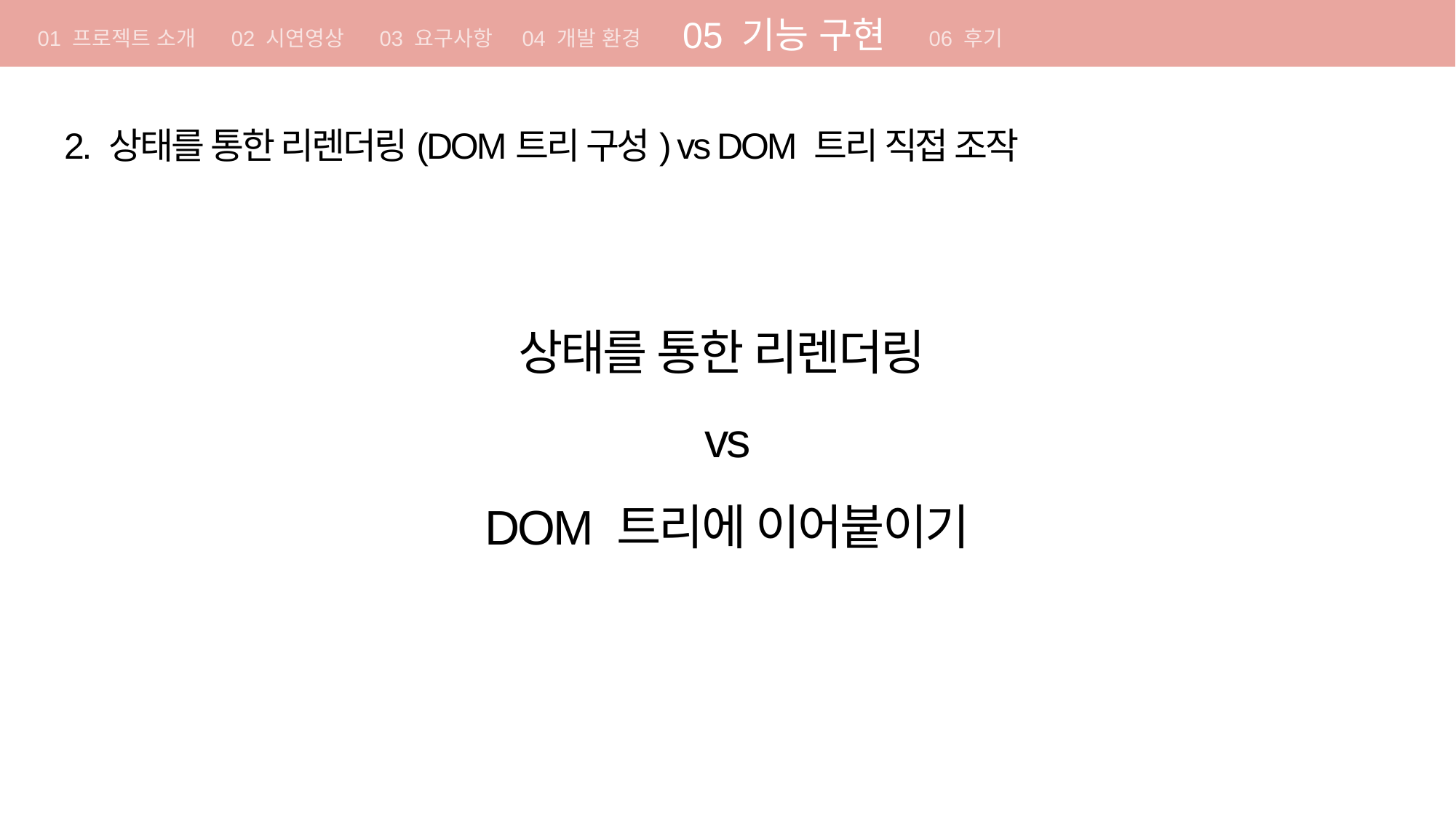

01 기획의도
01 기획의도
05 기능 구현
개발 방법론       컨벤션 원칙       요구사항       구현 방법       일정
01 프로젝트 소개     02 시연영상     03 요구사항    04 개발 환경
06 후기
04 요구사항
구현 방법     일정
기획 의도     개발 방법론      컨벤션 원칙
2. 상태를 통한 리렌더링(DOM트리 구성) vs DOM 트리 직접 조작

상태를 통한 리렌더링
vs
DOM 트리에 이어붙이기